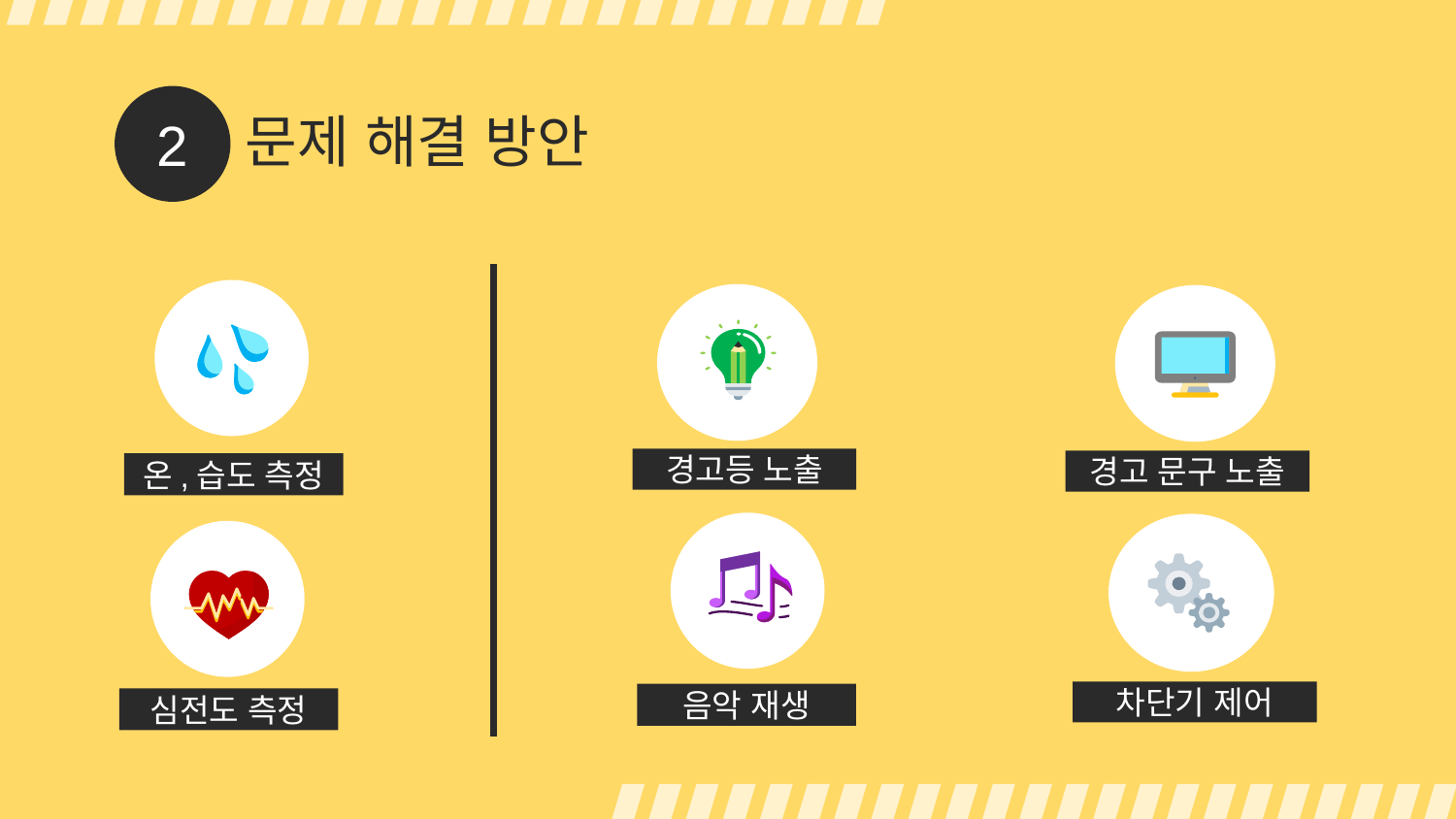

2
# 문제 해결 방안

경고등 노출
경고 문구 노출
온,습도 측정

차단기 제어
음악 재생
심전도 측정